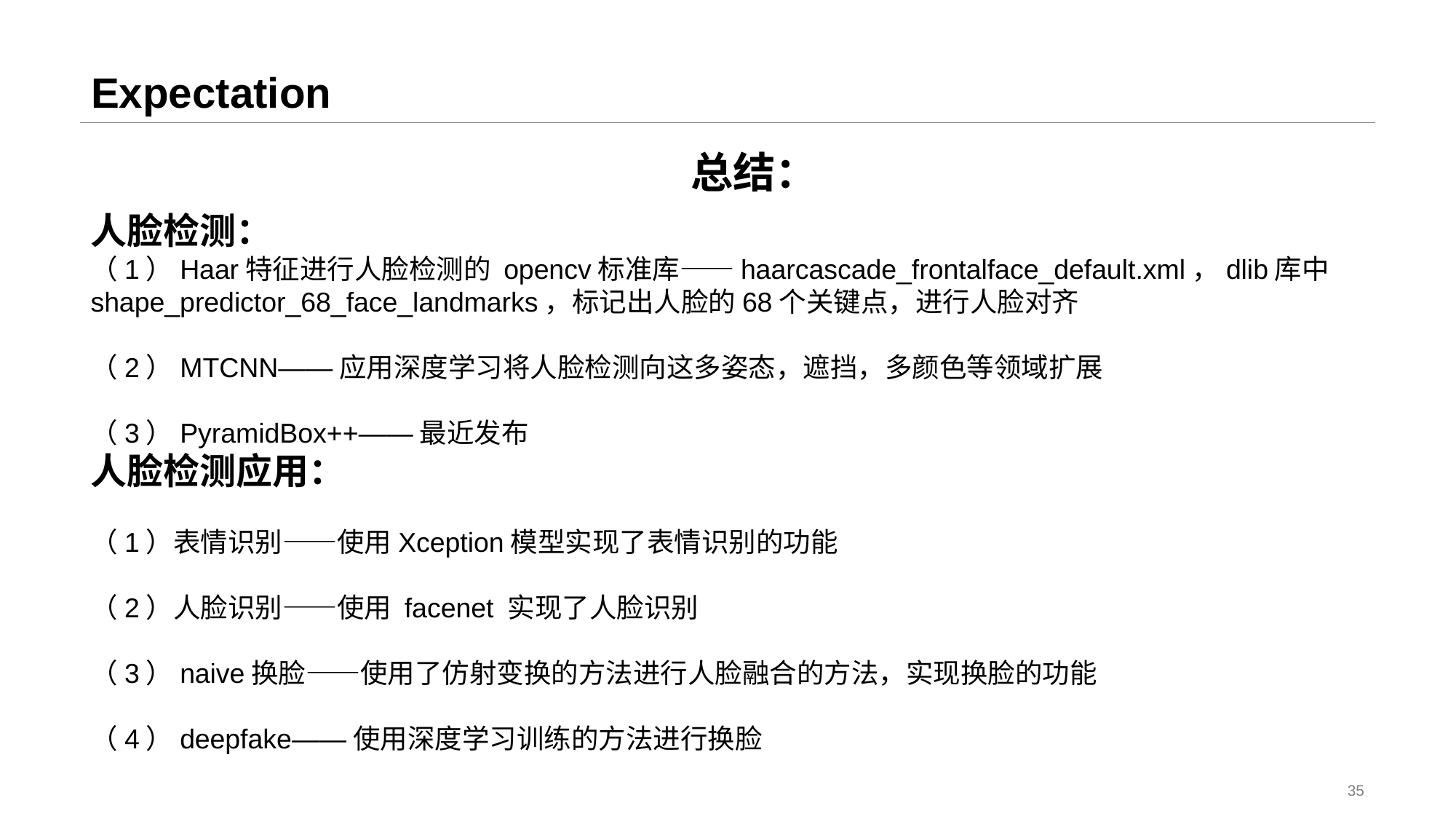

# Expectation
总结：
人脸检测：
（1）Haar特征进行人脸检测的 opencv标准库——haarcascade_frontalface_default.xml，dlib库中shape_predictor_68_face_landmarks，标记出人脸的68个关键点，进行人脸对齐

（2）MTCNN——应用深度学习将人脸检测向这多姿态，遮挡，多颜色等领域扩展

（3）PyramidBox++——最近发布
人脸检测应用：

（1）表情识别——使用Xception模型实现了表情识别的功能

（2）人脸识别——使用 facenet 实现了人脸识别

（3）naive换脸——使用了仿射变换的方法进行人脸融合的方法，实现换脸的功能

（4）deepfake——使用深度学习训练的方法进行换脸
35